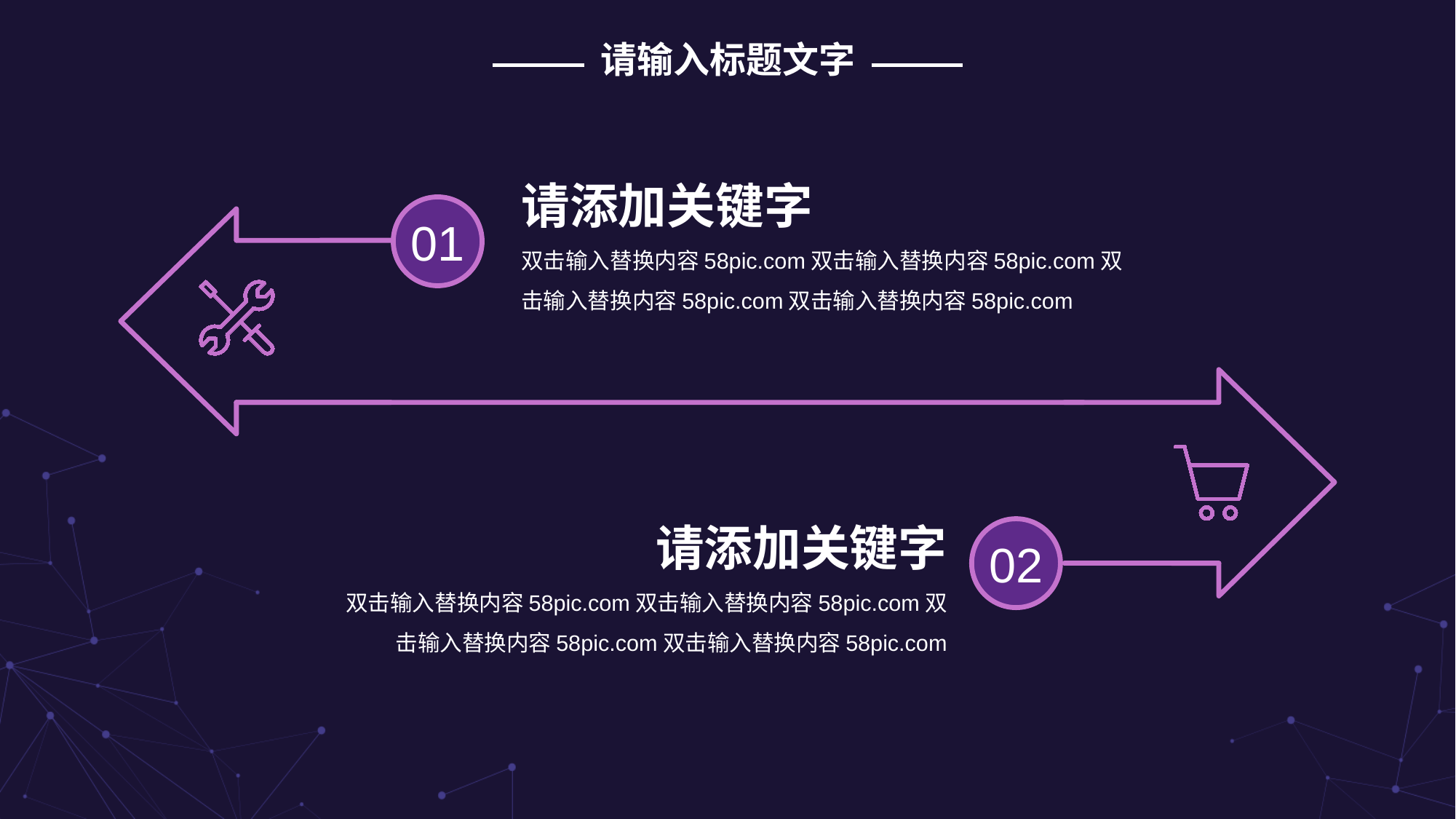

请输入标题文字
请添加关键字
双击输入替换内容58pic.com双击输入替换内容58pic.com双击输入替换内容58pic.com双击输入替换内容58pic.com
01

请添加关键字
双击输入替换内容58pic.com双击输入替换内容58pic.com双击输入替换内容58pic.com双击输入替换内容58pic.com
02